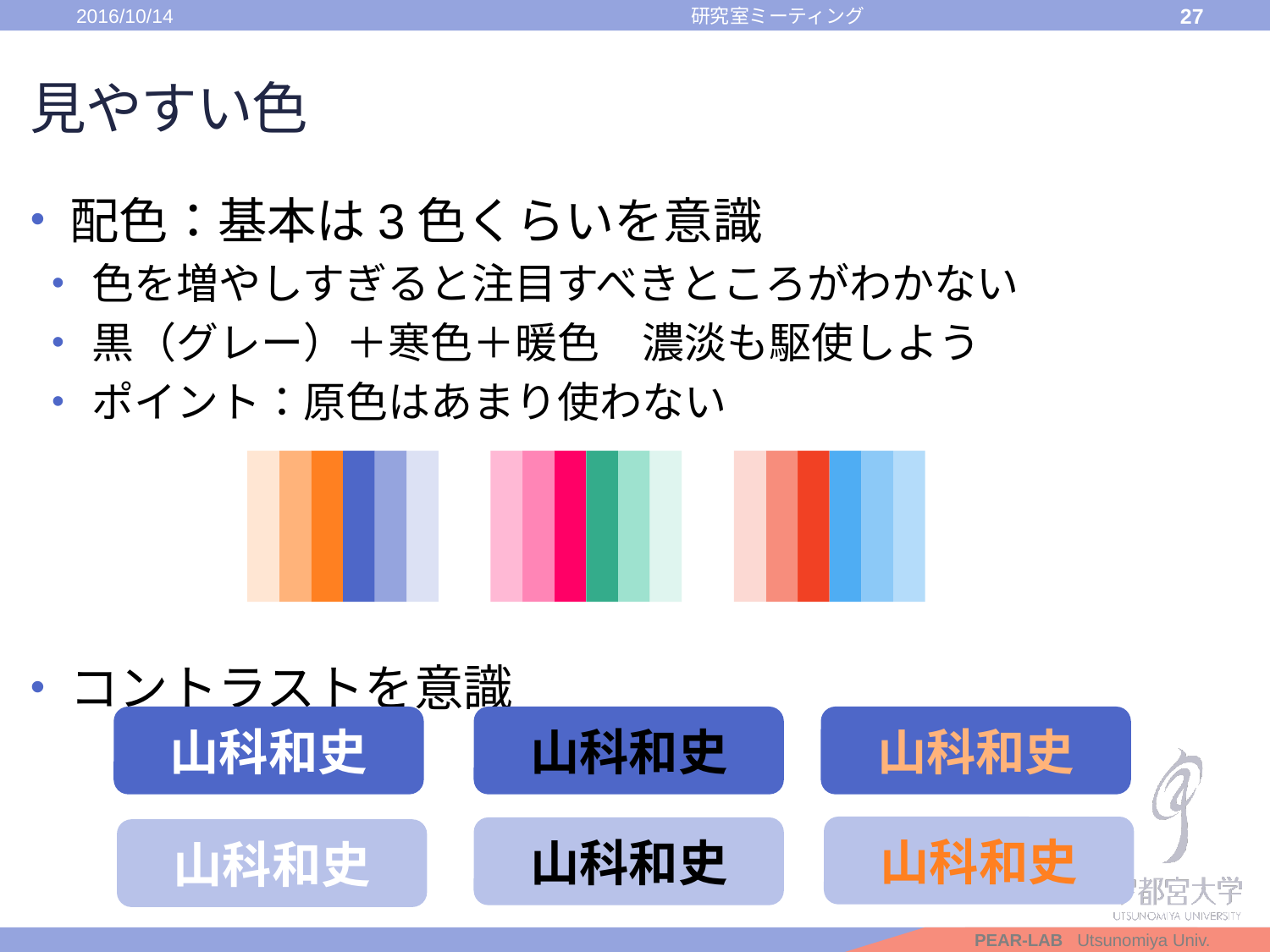

2016/10/14
27
研究室ミーティング
# 見やすい色
配色：基本は3色くらいを意識
色を増やしすぎると注目すべきところがわかない
黒（グレー）＋寒色＋暖色　濃淡も駆使しよう
ポイント：原色はあまり使わない

コントラストを意識

山科和史
山科和史
山科和史
山科和史
山科和史
山科和史